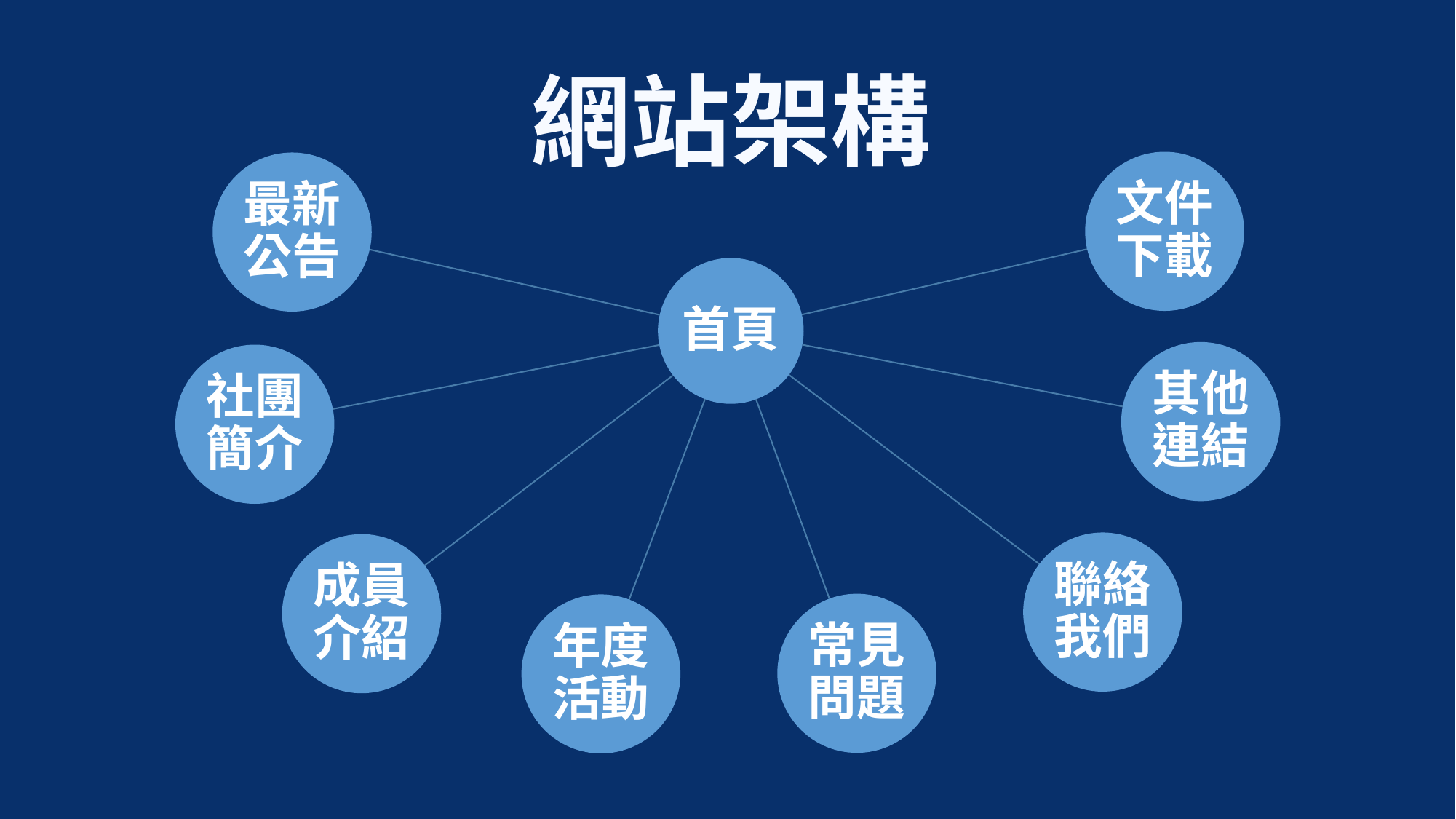

網站架構
首頁

最新公告

社團簡介

成員介紹

年度活動

常見問題

聯絡我們

其他連結

文件下載